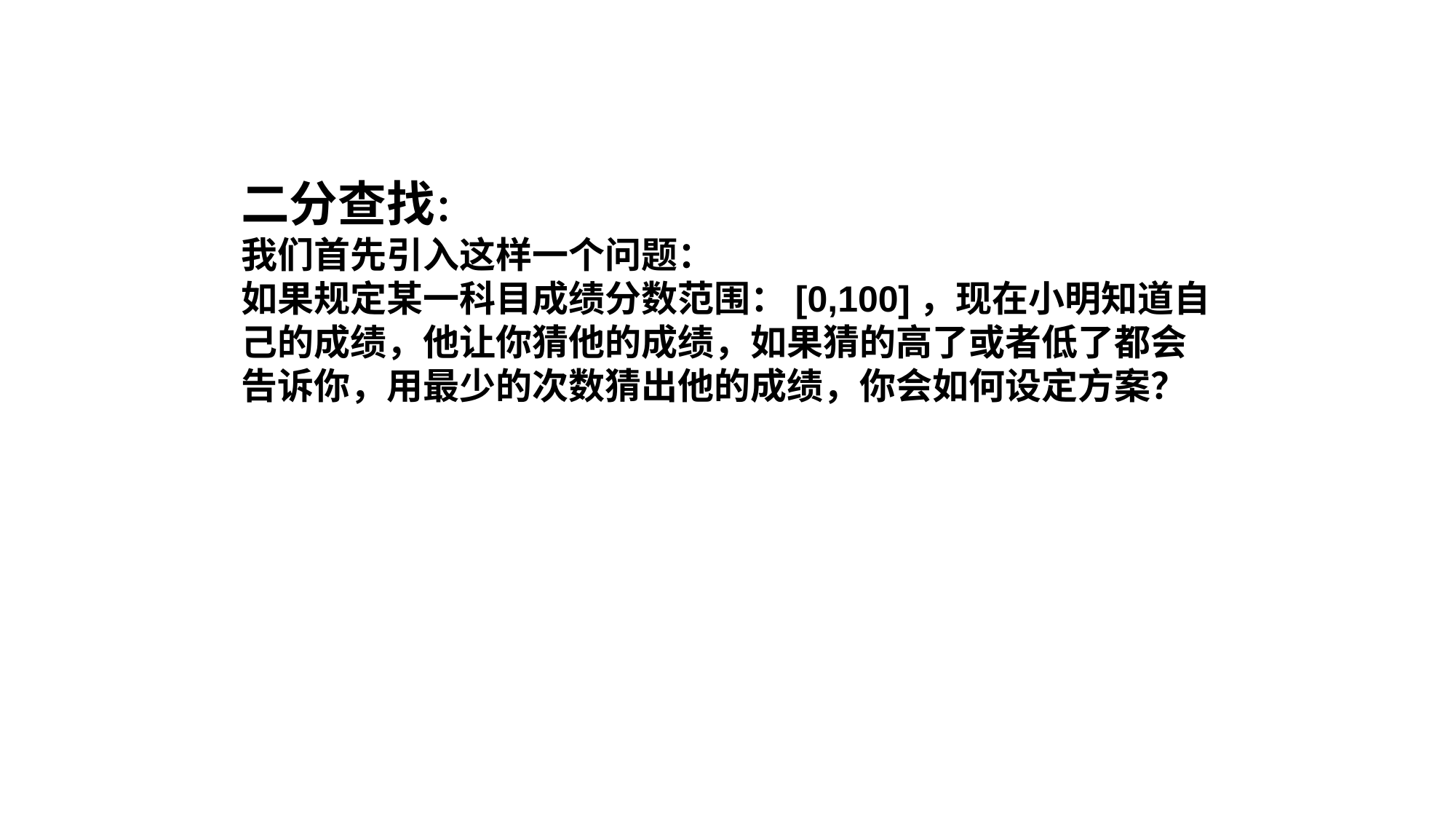

二分查找：
我们首先引入这样一个问题：
如果规定某一科目成绩分数范围：[0,100]，现在小明知道自己的成绩，他让你猜他的成绩，如果猜的高了或者低了都会告诉你，用最少的次数猜出他的成绩，你会如何设定方案？